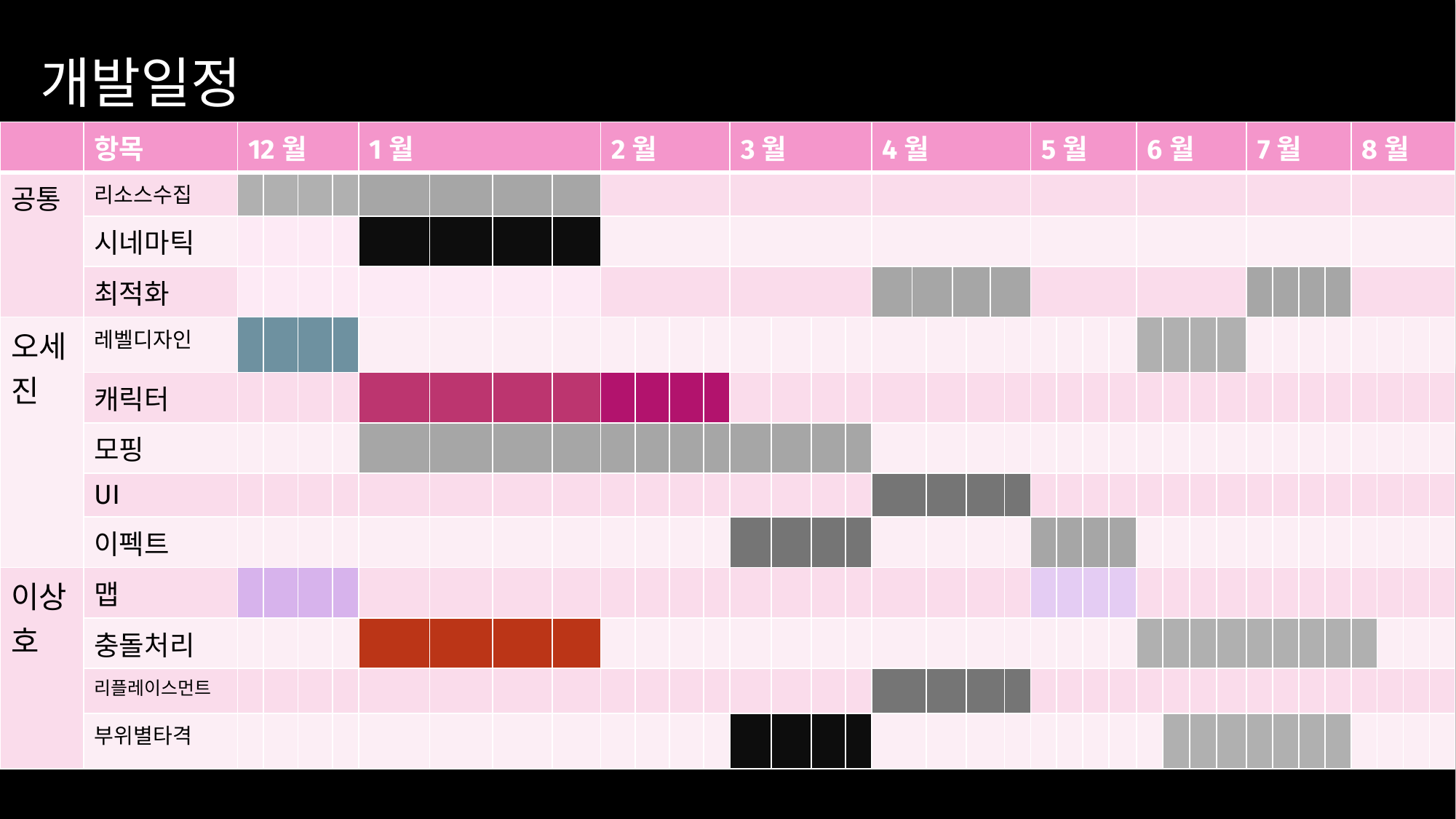

# 개발일정
|  | 항목 | 12월 |  |  |  | 1월 |  |  |  | 2월 |  |  |  | 3월 |  |  |  | 4월 |  |  |  |  |  |  | 5월 |  |  |  | 6월 |  |  |  | 7월 |  |  |  | 8월 |  |  |  |
| --- | --- | --- | --- | --- | --- | --- | --- | --- | --- | --- | --- | --- | --- | --- | --- | --- | --- | --- | --- | --- | --- | --- | --- | --- | --- | --- | --- | --- | --- | --- | --- | --- | --- | --- | --- | --- | --- | --- | --- | --- |
| 공통 | 리소스수집 |  |  |  |  |  |  |  |  |  |  |  |  |  |  |  |  |  |  |  |  |  |  |  |  |  |  |  |  |  |  |  |  |  |  |  |  |  |  |  |
|  | 시네마틱 |  |  |  |  |  |  |  |  |  |  |  |  |  |  |  |  |  |  |  |  |  |  |  |  |  |  |  |  |  |  |  |  |  |  |  |  |  |  |  |
|  | 최적화 |  |  |  |  |  |  |  |  |  |  |  |  |  |  |  |  |  |  |  |  |  |  |  |  |  |  |  |  |  |  |  |  |  |  |  |  |  |  |  |
| 오세진 | 레벨디자인 |  |  |  |  |  |  |  |  |  |  |  |  |  |  |  |  |  |  |  |  |  |  |  |  |  |  |  |  |  |  |  |  |  |  |  |  |  |  |  |
|  | 캐릭터 |  |  |  |  |  |  |  |  |  |  |  |  |  |  |  |  |  |  |  |  |  |  |  |  |  |  |  |  |  |  |  |  |  |  |  |  |  |  |  |
|  | 모핑 |  |  |  |  |  |  |  |  |  |  |  |  |  |  |  |  |  |  |  |  |  |  |  |  |  |  |  |  |  |  |  |  |  |  |  |  |  |  |  |
|  | UI |  |  |  |  |  |  |  |  |  |  |  |  |  |  |  |  |  |  |  |  |  |  |  |  |  |  |  |  |  |  |  |  |  |  |  |  |  |  |  |
|  | 이펙트 |  |  |  |  |  |  |  |  |  |  |  |  |  |  |  |  |  |  |  |  |  |  |  |  |  |  |  |  |  |  |  |  |  |  |  |  |  |  |  |
| 이상호 | 맵 |  |  |  |  |  |  |  |  |  |  |  |  |  |  |  |  |  |  |  |  |  |  |  |  |  |  |  |  |  |  |  |  |  |  |  |  |  |  |  |
|  | 충돌처리 |  |  |  |  |  |  |  |  |  |  |  |  |  |  |  |  |  |  |  |  |  |  |  |  |  |  |  |  |  |  |  |  |  |  |  |  |  |  |  |
|  | 리플레이스먼트 |  |  |  |  |  |  |  |  |  |  |  |  |  |  |  |  |  |  |  |  |  |  |  |  |  |  |  |  |  |  |  |  |  |  |  |  |  |  |  |
|  | 부위별타격 |  |  |  |  |  |  |  |  |  |  |  |  |  |  |  |  |  |  |  |  |  |  |  |  |  |  |  |  |  |  |  |  |  |  |  |  |  |  |  |